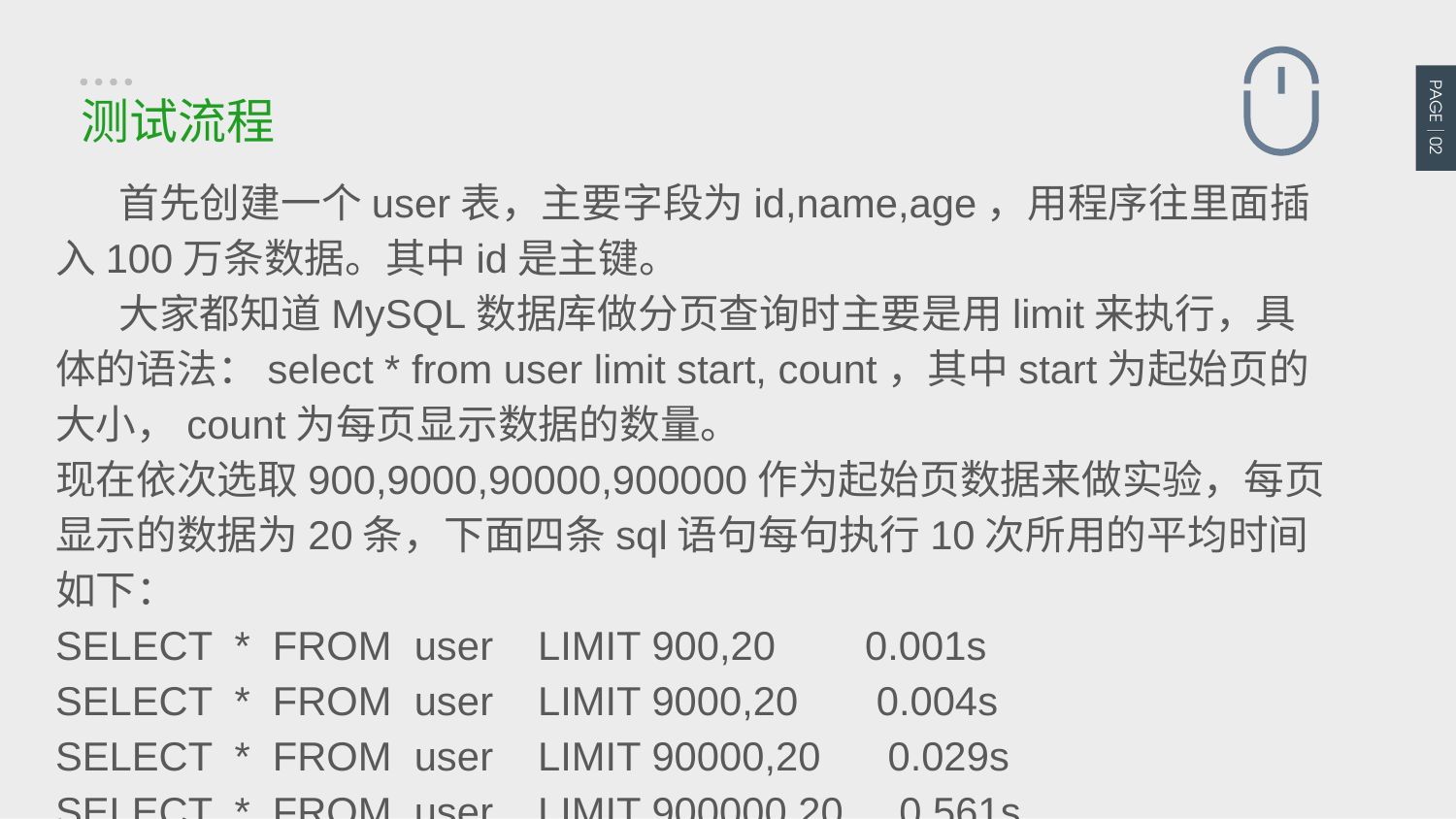

PAGE   02
测试流程

      首先创建一个user表，主要字段为id,name,age，用程序往里面插入100万条数据。其中id是主键。
      大家都知道MySQL数据库做分页查询时主要是用limit来执行，具体的语法：select * from user limit start, count，其中start为起始页的大小，count为每页显示数据的数量。
现在依次选取900,9000,90000,900000作为起始页数据来做实验，每页显示的数据为20条，下面四条sql语句每句执行10次所用的平均时间如下：
SELECT  *  FROM  user    LIMIT 900,20        0.001s
SELECT  *  FROM  user    LIMIT 9000,20       0.004s
SELECT  *  FROM  user    LIMIT 90000,20      0.029s
SELECT  *  FROM  user    LIMIT 900000,20     0.561s